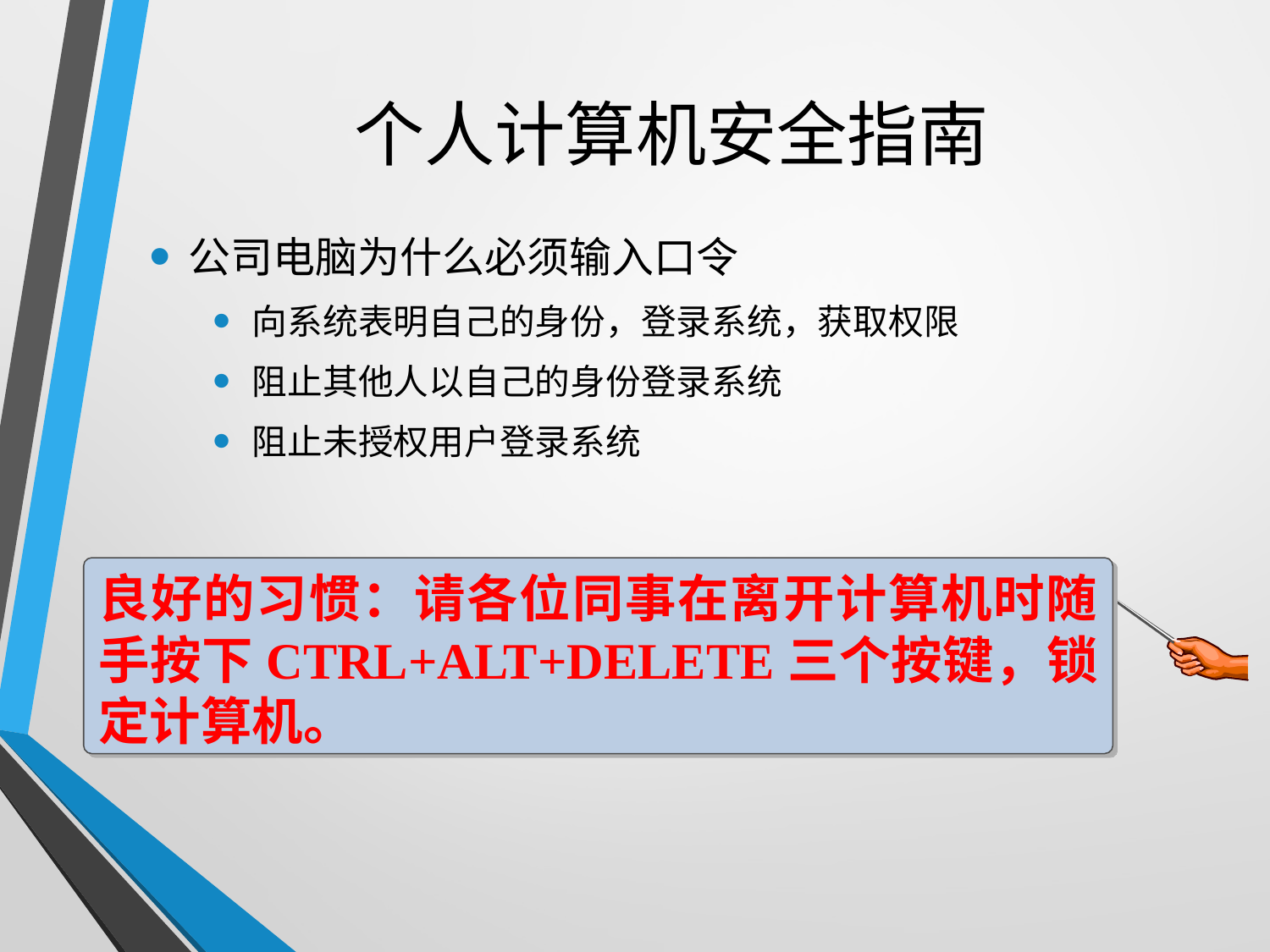

# 个人计算机安全指南
公司电脑为什么必须输入口令
向系统表明自己的身份，登录系统，获取权限
阻止其他人以自己的身份登录系统
阻止未授权用户登录系统
良好的习惯：请各位同事在离开计算机时随手按下CTRL+ALT+DELETE三个按键，锁定计算机。